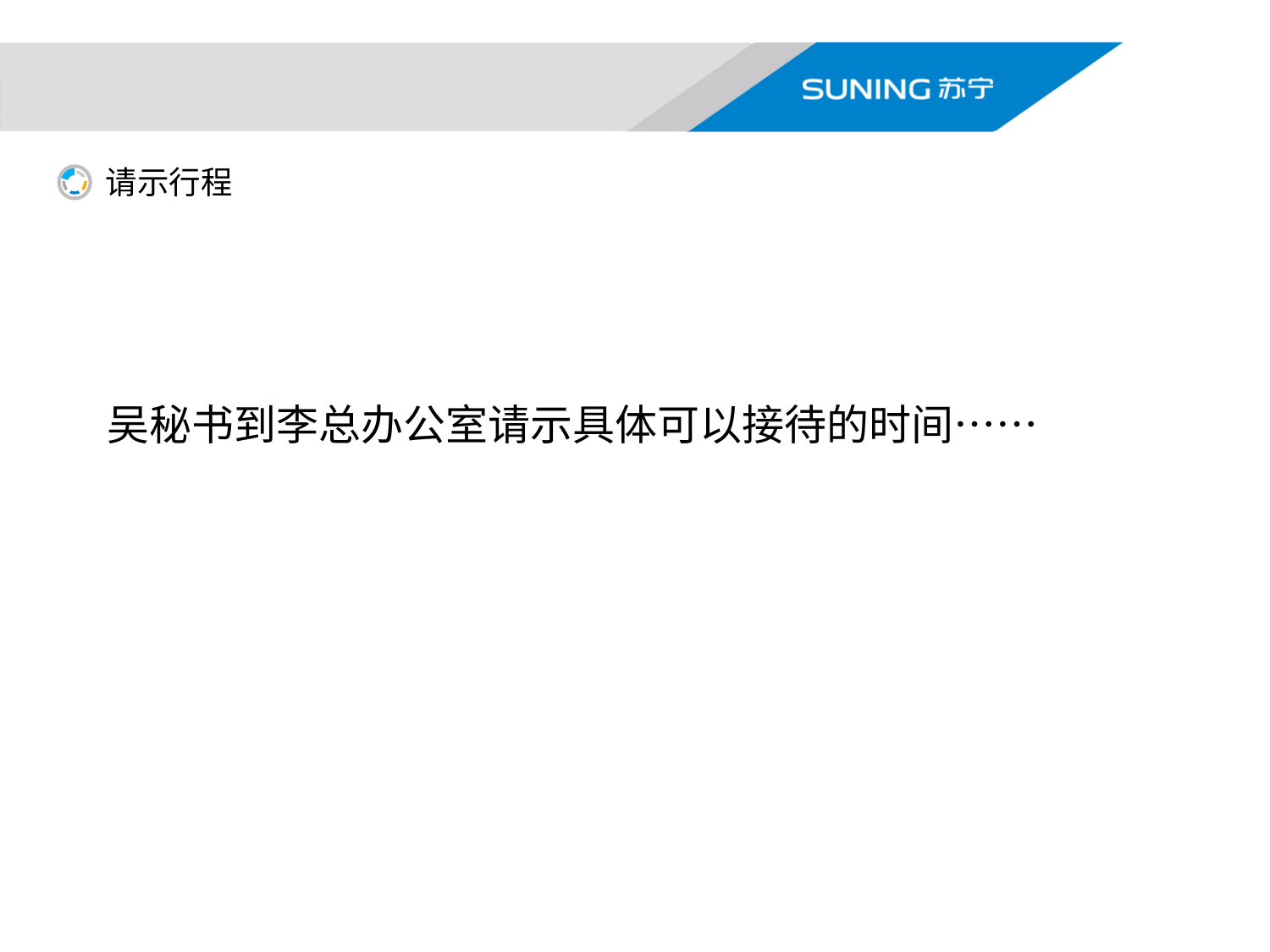

请示行程

### Chart

| Category | 列1 |
|---|---|
| 第一季度 | 5.0 |
| 第二季度 | 5.0 |
| 第三季度 | 5.0 |
| 第四季度 | 5.0 |
| 第五基地 | 5.0 |
吴秘书到李总办公室请示具体可以接待的时间……